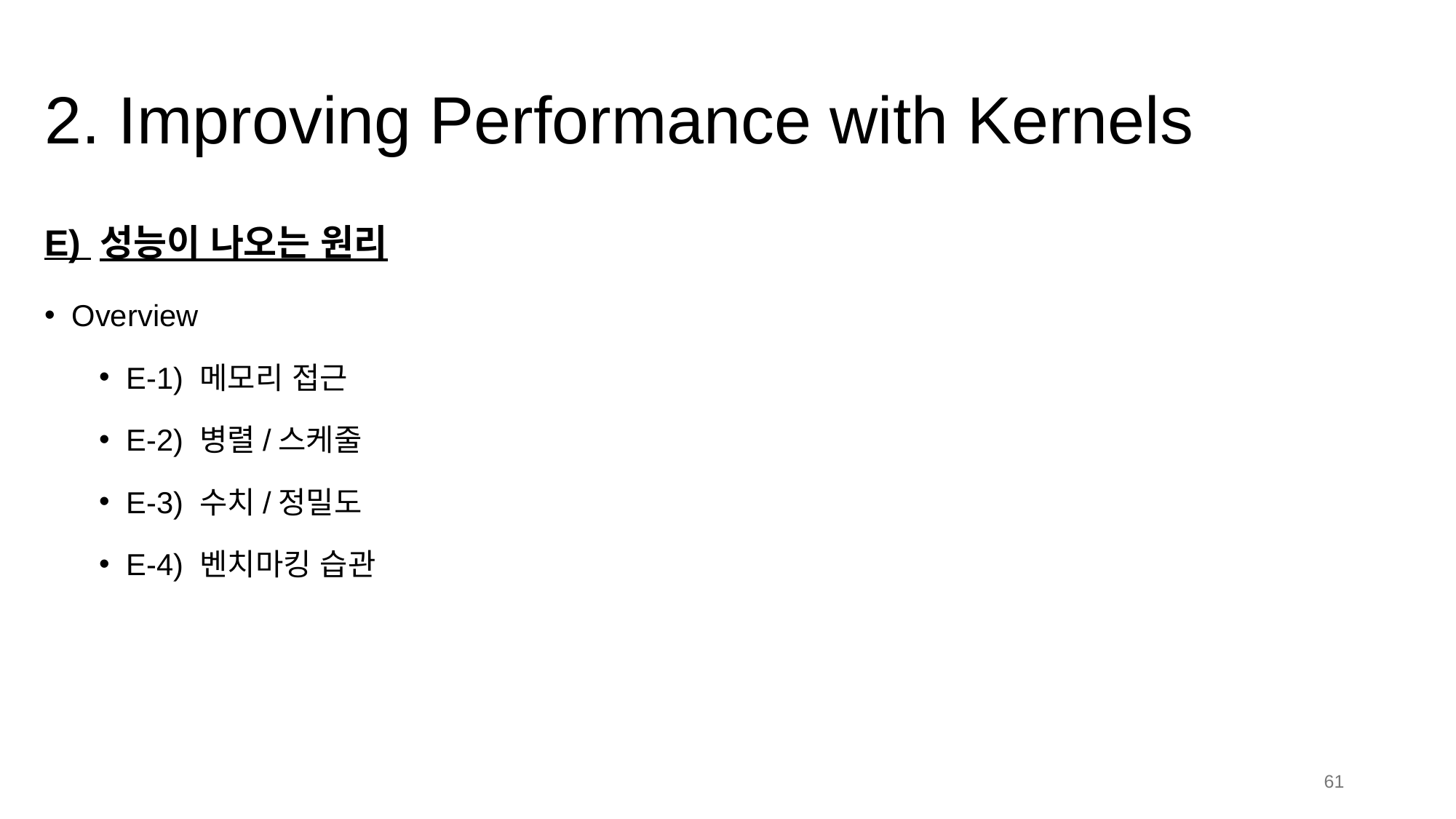

# 2. Improving Performance with Kernels
E) 성능이 나오는 원리
Overview
E-1) 메모리 접근
E-2) 병렬/스케줄
E-3) 수치/정밀도
E-4) 벤치마킹 습관
61